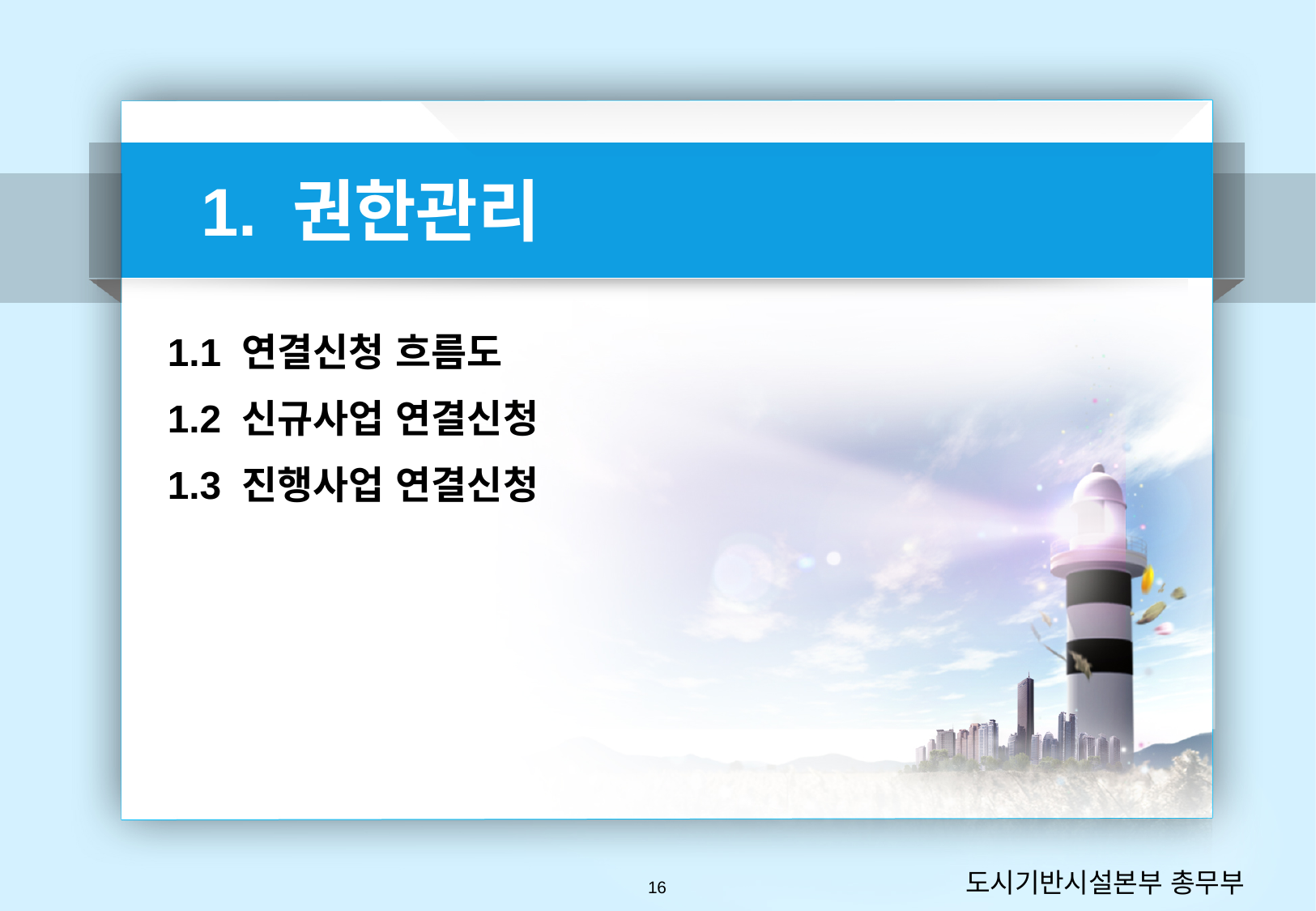

1. 권한관리
1.1 연결신청 흐름도
1.2 신규사업 연결신청
1.3 진행사업 연결신청